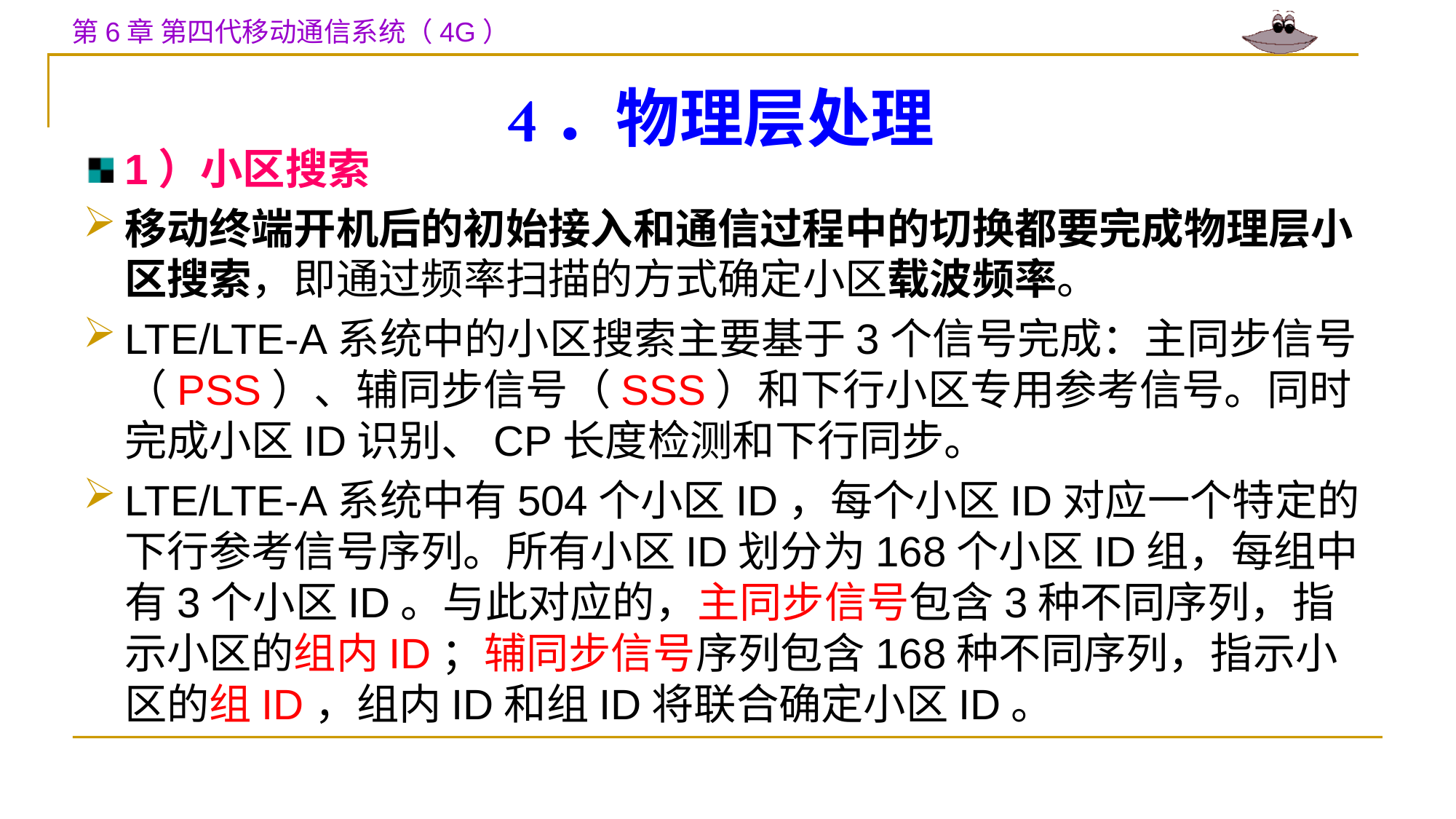

# 4．物理层处理
1）小区搜索
移动终端开机后的初始接入和通信过程中的切换都要完成物理层小区搜索，即通过频率扫描的方式确定小区载波频率。
LTE/LTE-A系统中的小区搜索主要基于3个信号完成：主同步信号（PSS）、辅同步信号（SSS）和下行小区专用参考信号。同时完成小区ID识别、CP长度检测和下行同步。
LTE/LTE-A系统中有504个小区ID，每个小区ID对应一个特定的下行参考信号序列。所有小区ID划分为168个小区ID组，每组中有3个小区ID。与此对应的，主同步信号包含3种不同序列，指示小区的组内ID；辅同步信号序列包含168种不同序列，指示小区的组ID，组内ID和组ID将联合确定小区ID。